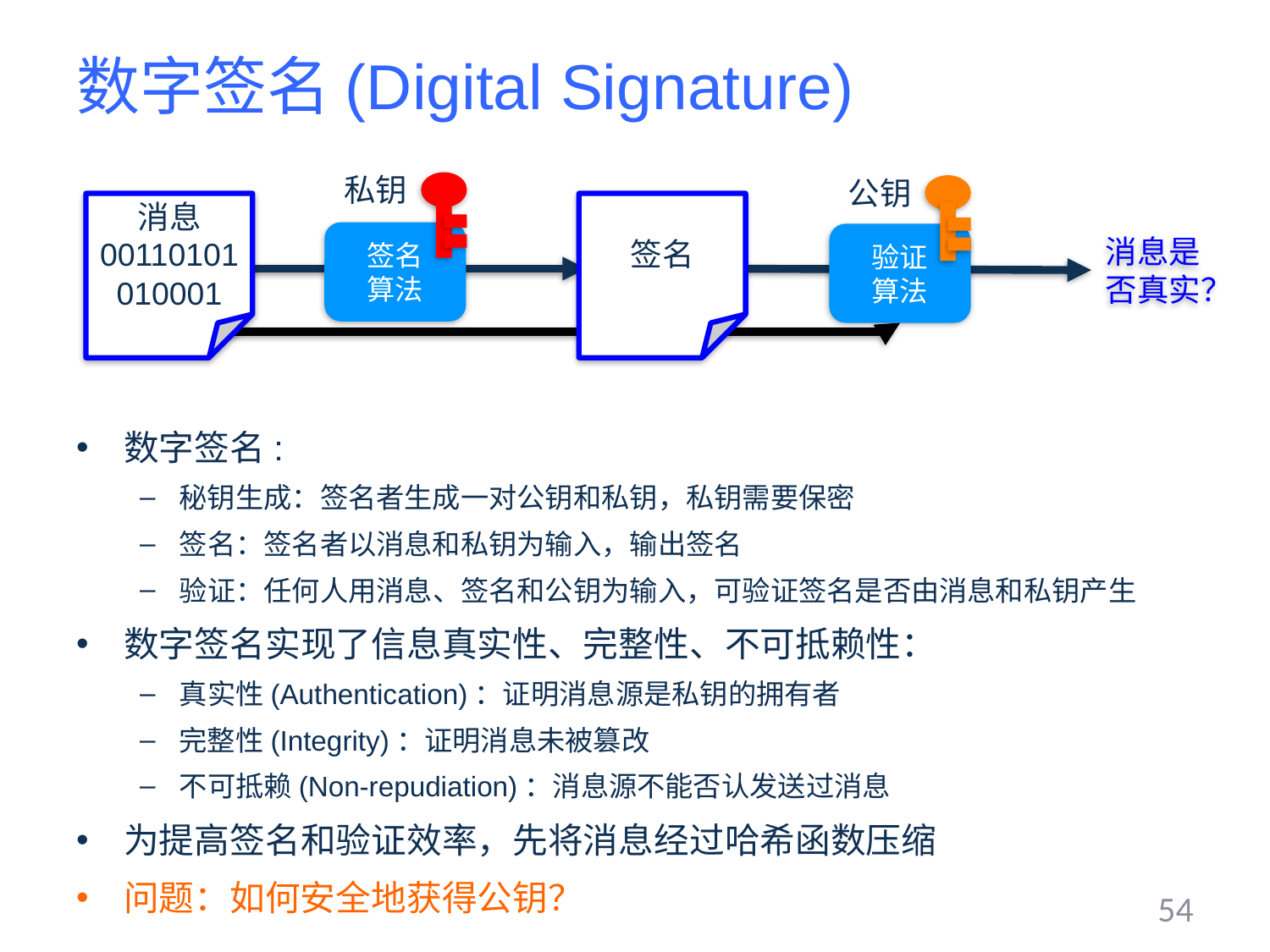

# 数字签名(Digital Signature)
私钥
公钥
消息是否真实？

消息
00110101010001
签名
签名
算法
验证
算法
数字签名:
秘钥生成：签名者生成一对公钥和私钥，私钥需要保密
签名：签名者以消息和私钥为输入，输出签名
验证：任何人用消息、签名和公钥为输入，可验证签名是否由消息和私钥产生
数字签名实现了信息真实性、完整性、不可抵赖性：
真实性(Authentication)：证明消息源是私钥的拥有者
完整性(Integrity)：证明消息未被篡改
不可抵赖(Non-repudiation)：消息源不能否认发送过消息
为提高签名和验证效率，先将消息经过哈希函数压缩
问题：如何安全地获得公钥？
54